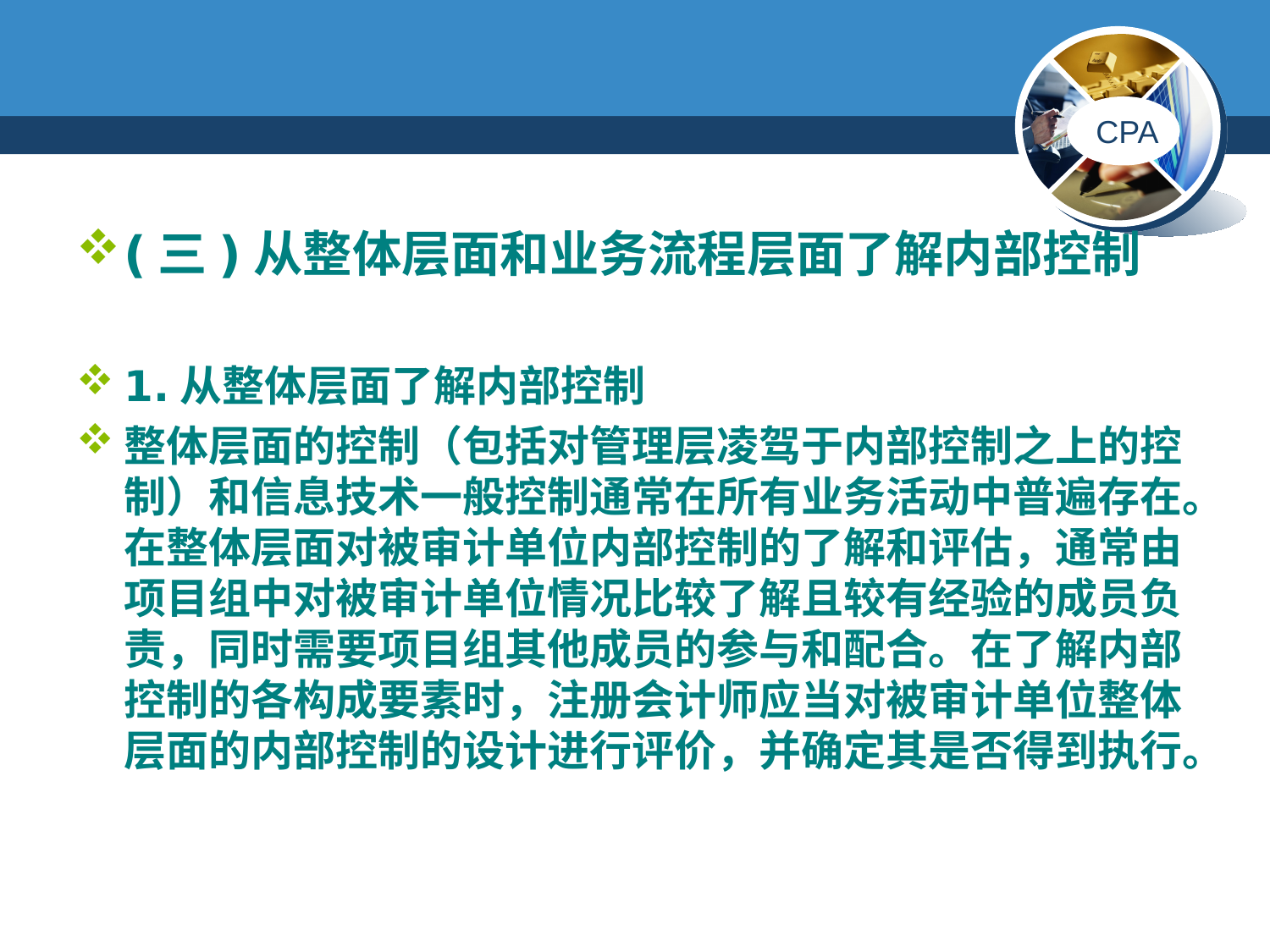

#
(三)从整体层面和业务流程层面了解内部控制

1.从整体层面了解内部控制
整体层面的控制（包括对管理层凌驾于内部控制之上的控制）和信息技术一般控制通常在所有业务活动中普遍存在。在整体层面对被审计单位内部控制的了解和评估，通常由项目组中对被审计单位情况比较了解且较有经验的成员负责，同时需要项目组其他成员的参与和配合。在了解内部控制的各构成要素时，注册会计师应当对被审计单位整体层面的内部控制的设计进行评价，并确定其是否得到执行。